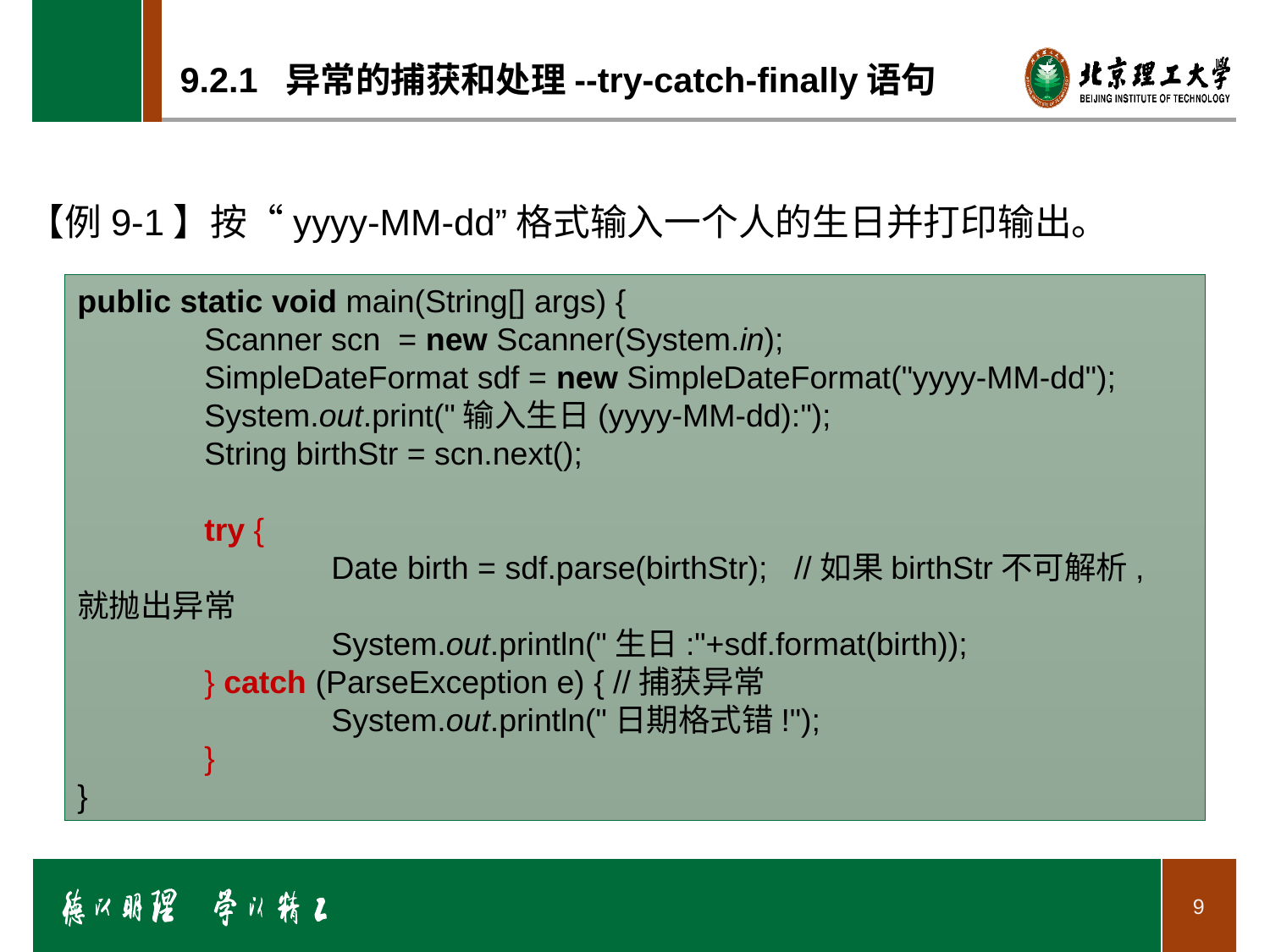

# 9.2.1  异常的捕获和处理--try-catch-finally语句
【例9-1】按“yyyy-MM-dd”格式输入一个人的生日并打印输出。

public static void main(String[] args) {
	Scanner scn  = new Scanner(System.in);
	SimpleDateFormat sdf = new SimpleDateFormat("yyyy-MM-dd");
	System.out.print("输入生日(yyyy-MM-dd):");
	String birthStr = scn.next();

	try {
		Date birth = sdf.parse(birthStr);   //如果birthStr不可解析, 就抛出异常
		System.out.println("生日:"+sdf.format(birth));
	} catch (ParseException e) { //捕获异常
		System.out.println("日期格式错!");
	}
}